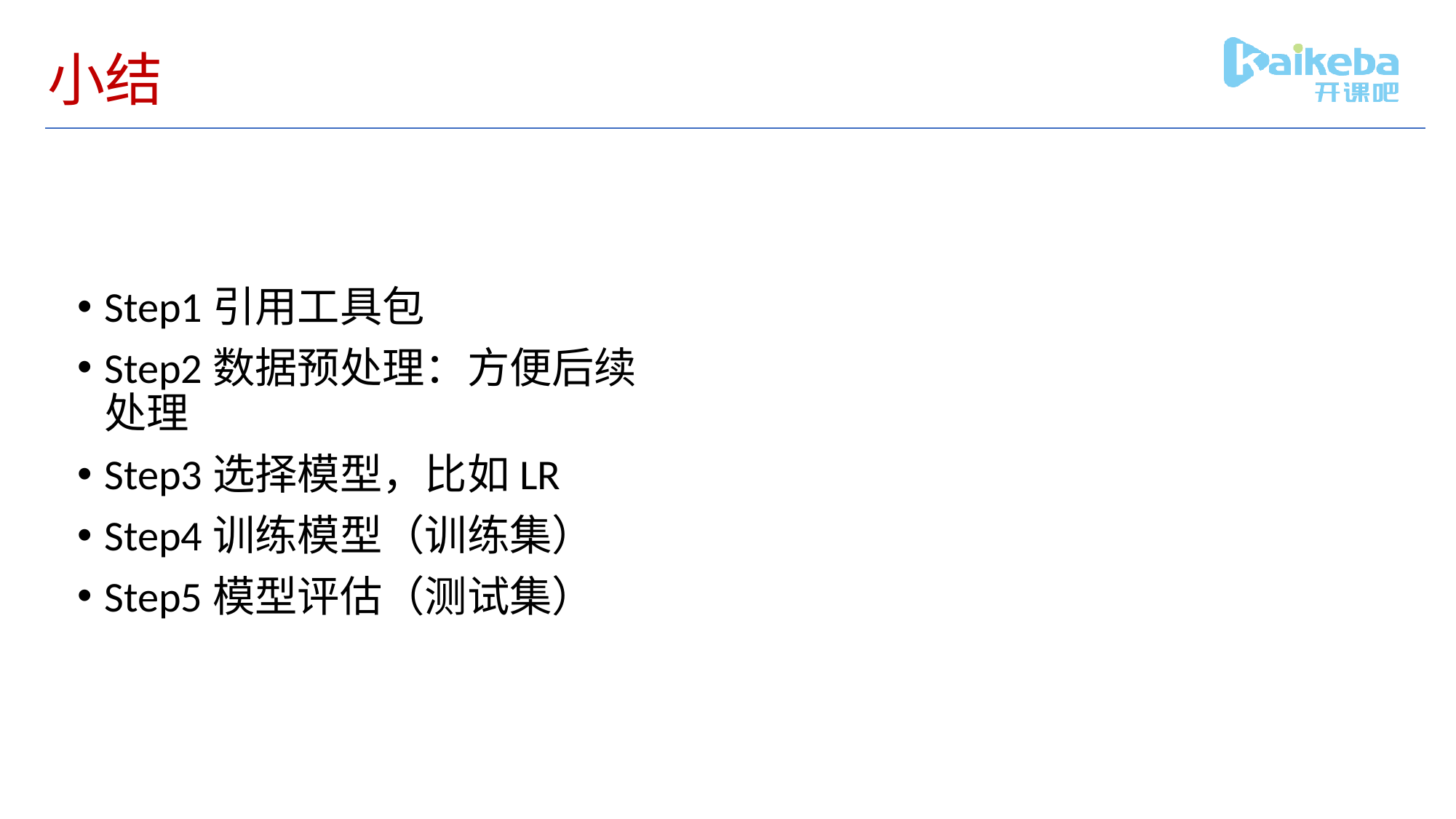

# 小结
Step1引用工具包
Step2数据预处理：方便后续处理
Step3选择模型，比如LR
Step4训练模型（训练集）
Step5模型评估（测试集）